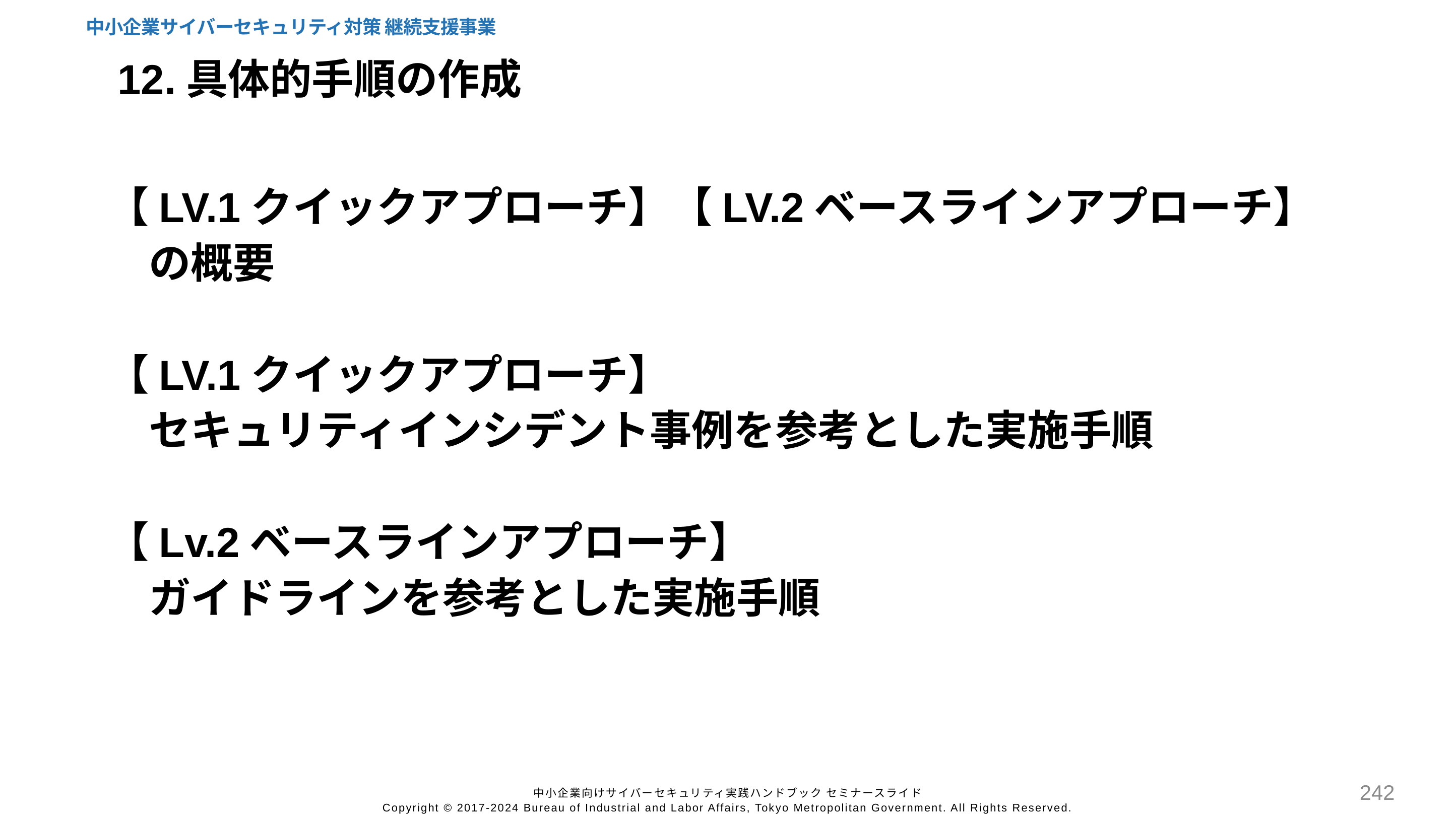

中小企業サイバーセキュリティ対策 継続支援事業
12.具体的手順の作成

【LV.1クイックアプローチ】【LV.2ベースラインアプローチ】
　の概要

【LV.1クイックアプローチ】
　セキュリティインシデント事例を参考とした実施手順

【Lv.2ベースラインアプローチ】
　ガイドラインを参考とした実施手順
242